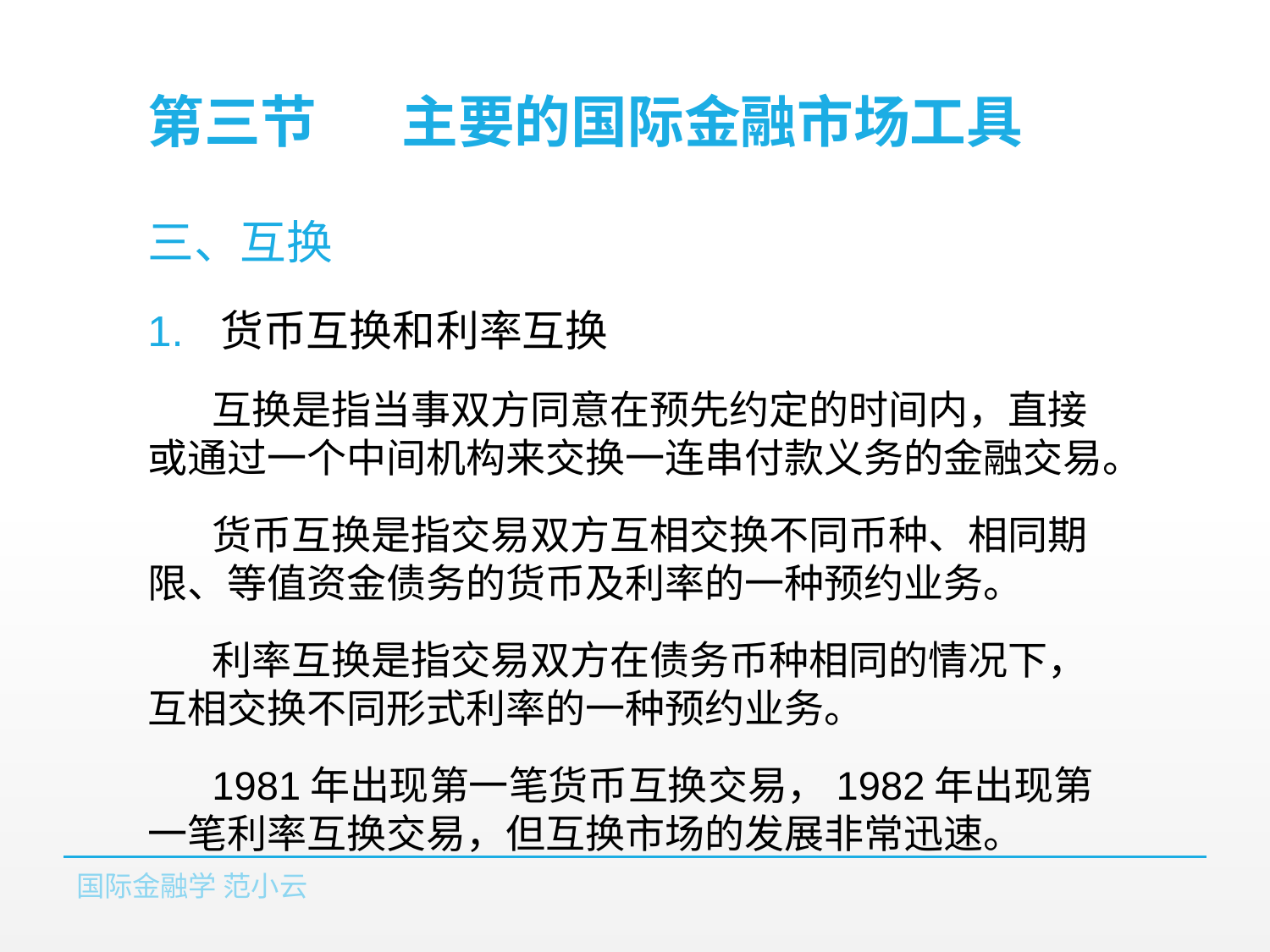

# 第三节	主要的国际金融市场工具
三、互换
货币互换和利率互换
互换是指当事双方同意在预先约定的时间内，直接或通过一个中间机构来交换一连串付款义务的金融交易。
货币互换是指交易双方互相交换不同币种、相同期限、等值资金债务的货币及利率的一种预约业务。
利率互换是指交易双方在债务币种相同的情况下，互相交换不同形式利率的一种预约业务。
1981年出现第一笔货币互换交易，1982年出现第一笔利率互换交易，但互换市场的发展非常迅速。
国际金融学 范小云